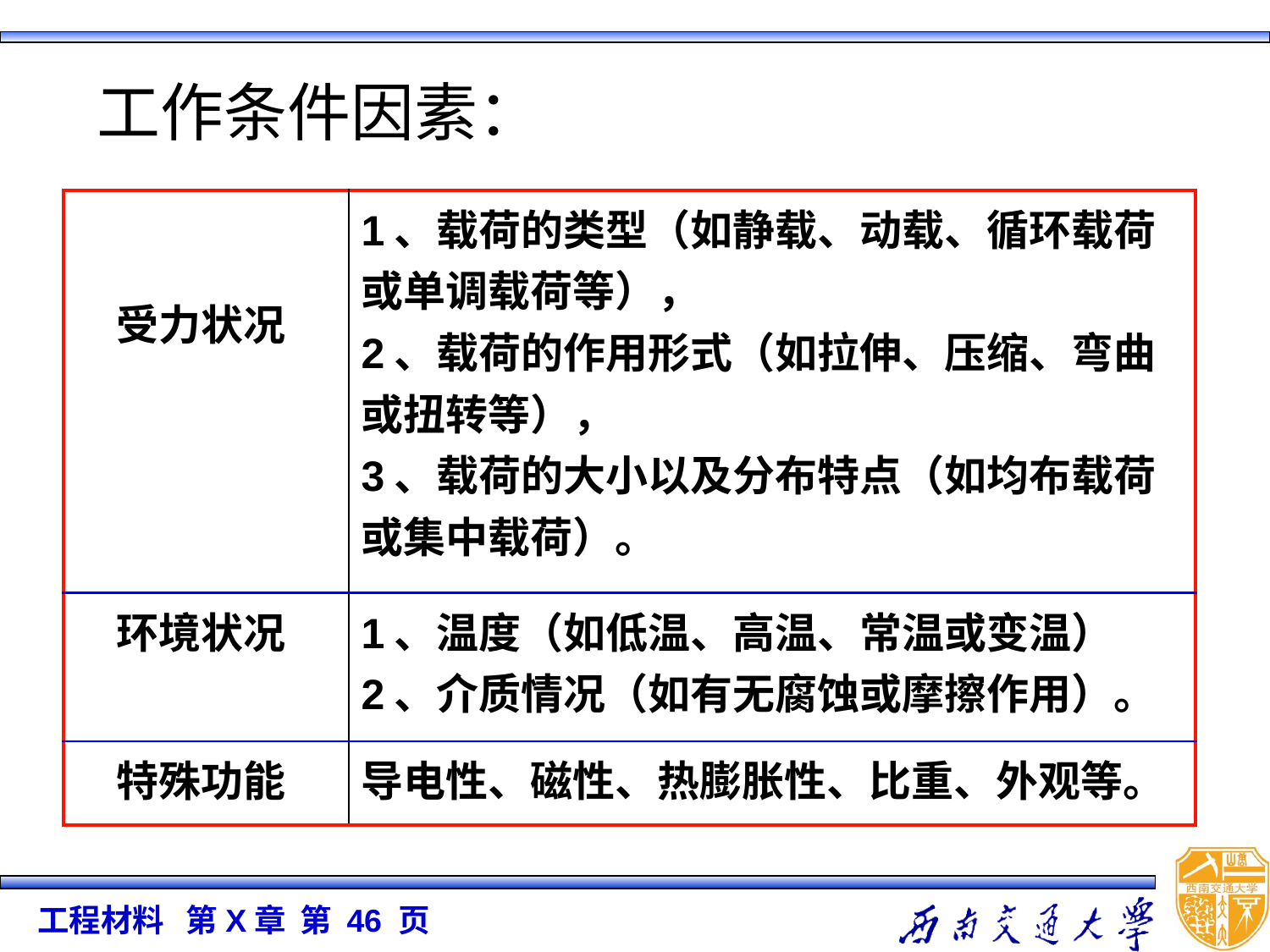

# 工作条件因素：
| 受力状况 | 1、载荷的类型（如静载、动载、循环载荷或单调载荷等）， 2、载荷的作用形式（如拉伸、压缩、弯曲或扭转等）， 3、载荷的大小以及分布特点（如均布载荷或集中载荷）。 |
| --- | --- |
| 环境状况 | 1、温度（如低温、高温、常温或变温） 2、介质情况（如有无腐蚀或摩擦作用）。 |
| 特殊功能 | 导电性、磁性、热膨胀性、比重、外观等。 |